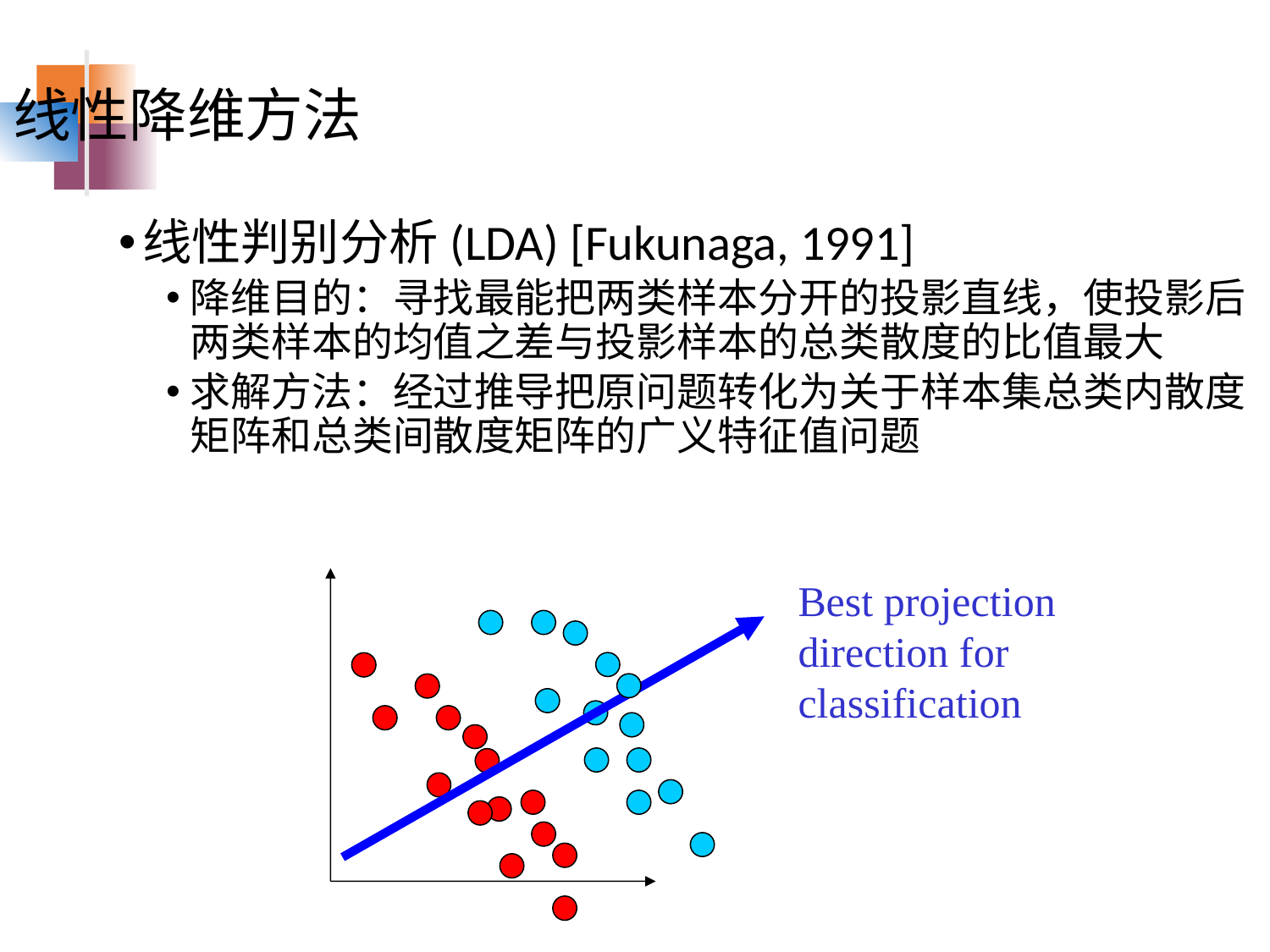

线性降维方法
线性判别分析(LDA) [Fukunaga, 1991]
降维目的：寻找最能把两类样本分开的投影直线，使投影后两类样本的均值之差与投影样本的总类散度的比值最大
求解方法：经过推导把原问题转化为关于样本集总类内散度矩阵和总类间散度矩阵的广义特征值问题

Best projection direction for classification

10